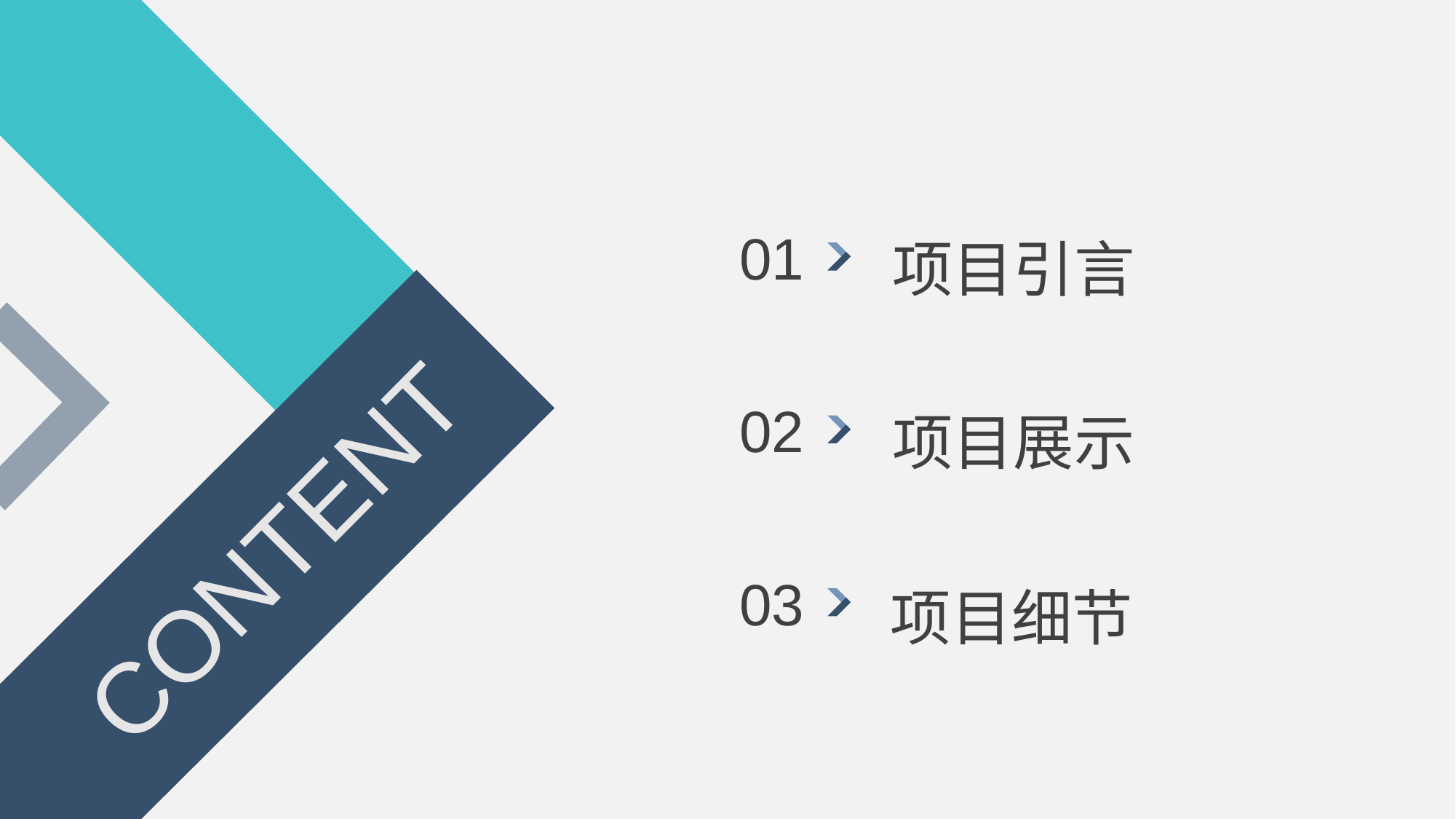

项目引言
01

项目展示
02

CONTENT
项目细节
03